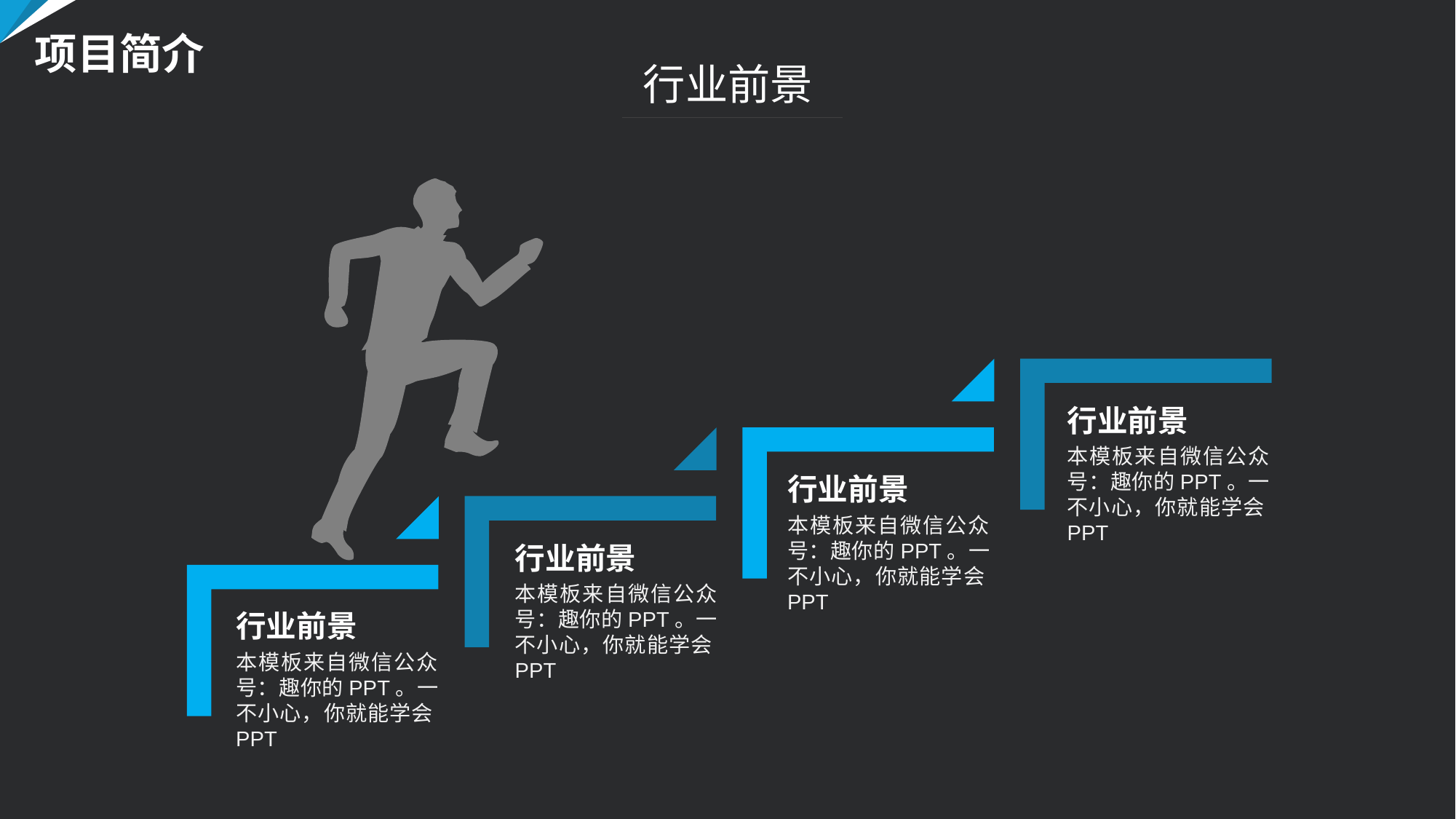

项目简介
行业前景

行业前景

本模板来自微信公众号：趣你的PPT。一不小心，你就能学会PPT

行业前景

本模板来自微信公众号：趣你的PPT。一不小心，你就能学会PPT

行业前景
本模板来自微信公众号：趣你的PPT。一不小心，你就能学会PPT
行业前景
本模板来自微信公众号：趣你的PPT。一不小心，你就能学会PPT